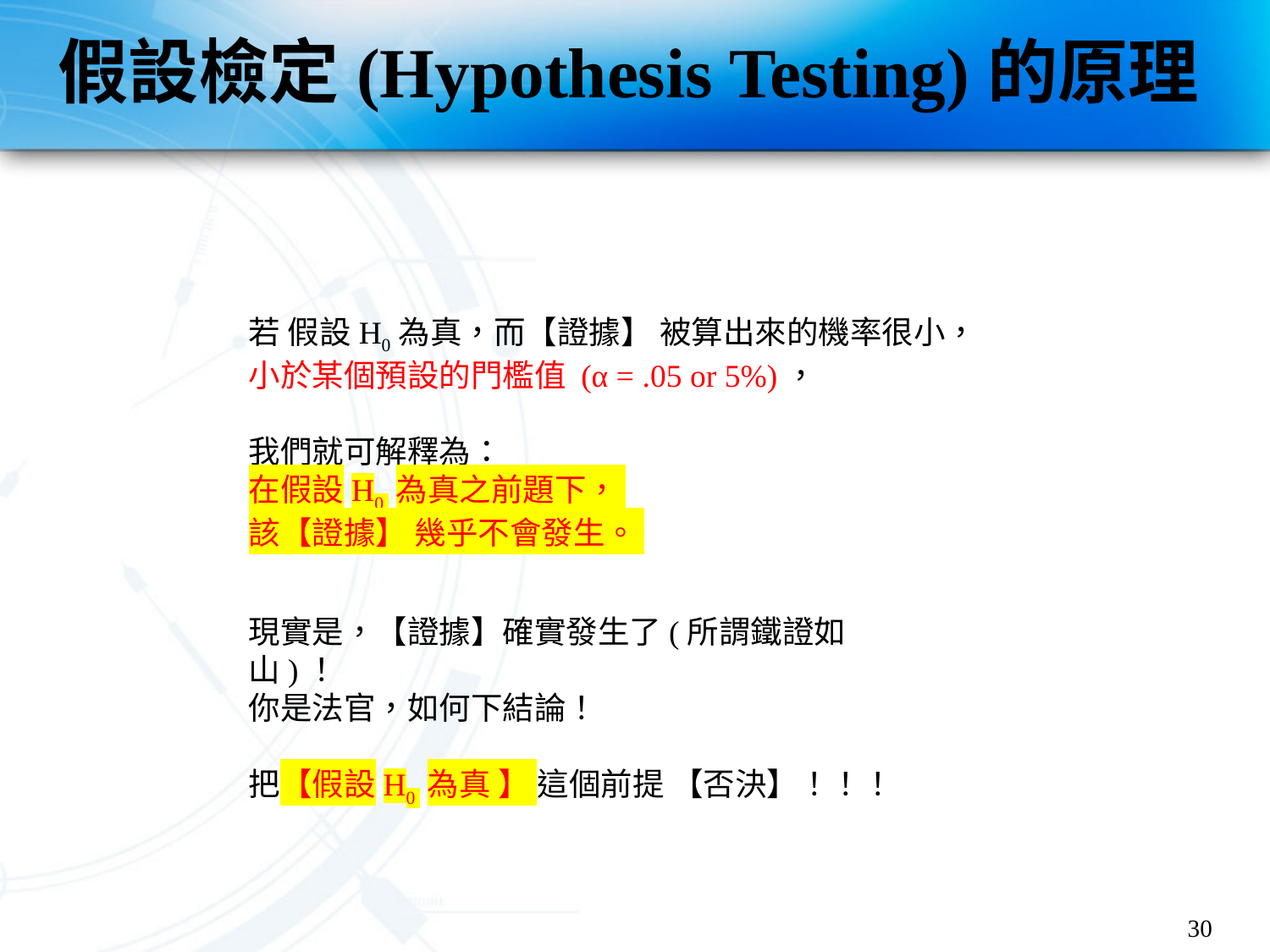

# 假設檢定(Hypothesis Testing)的原理
若 假設H0為真，而【證據】 被算出來的機率很小，
小於某個預設的門檻值 (α = .05 or 5%)，

我們就可解釋為：
在假設H0 為真之前題下，
該【證據】 幾乎不會發生。
現實是，【證據】確實發生了(所謂鐵證如山)！
你是法官，如何下結論！

把【假設H0 為真 】 這個前提 【否決】！！！
30